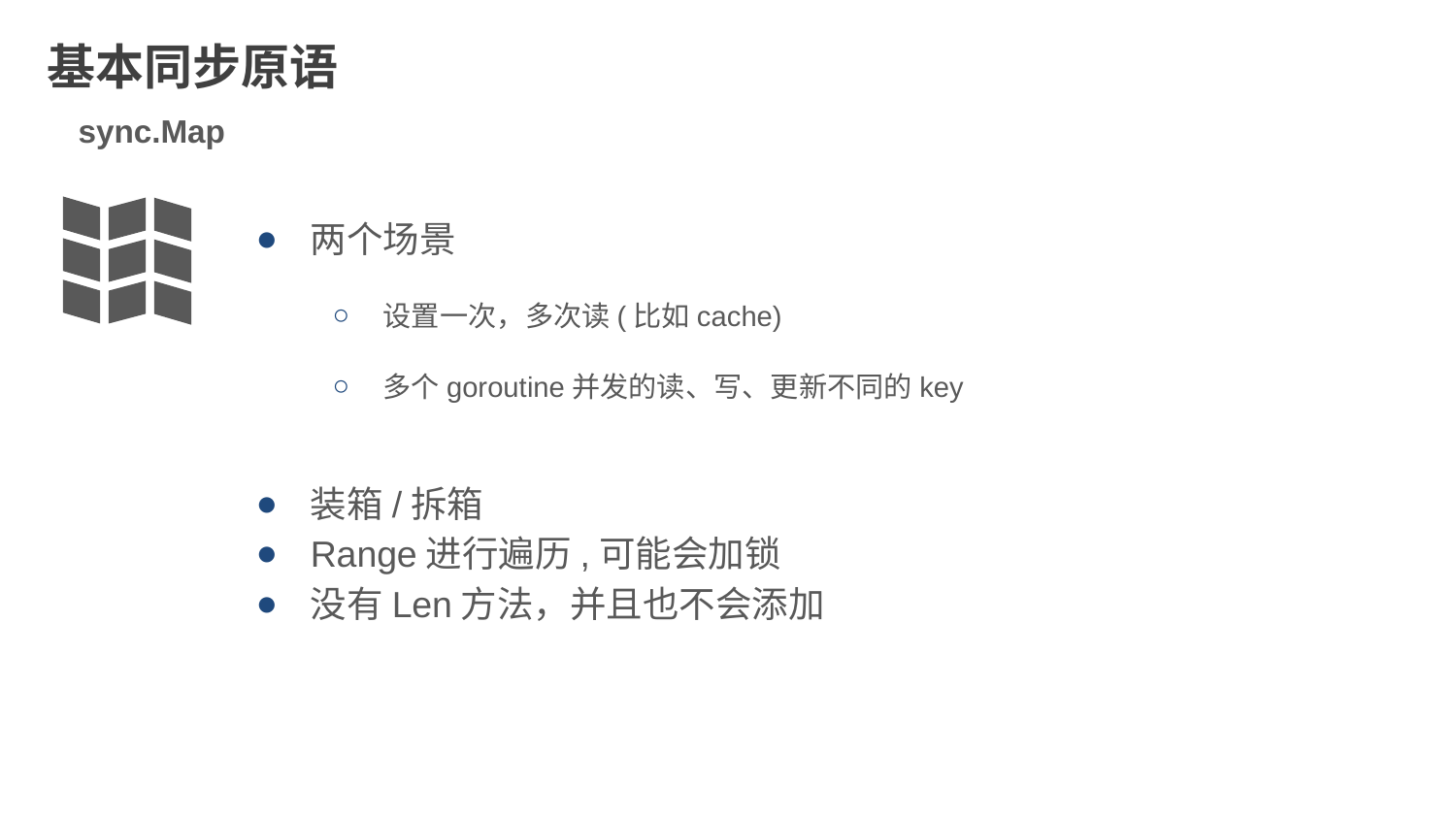

基本同步原语
sync.Map
两个场景
设置一次，多次读(比如cache)
多个goroutine并发的读、写、更新不同的key

装箱/拆箱
Range进行遍历,可能会加锁
没有Len方法，并且也不会添加